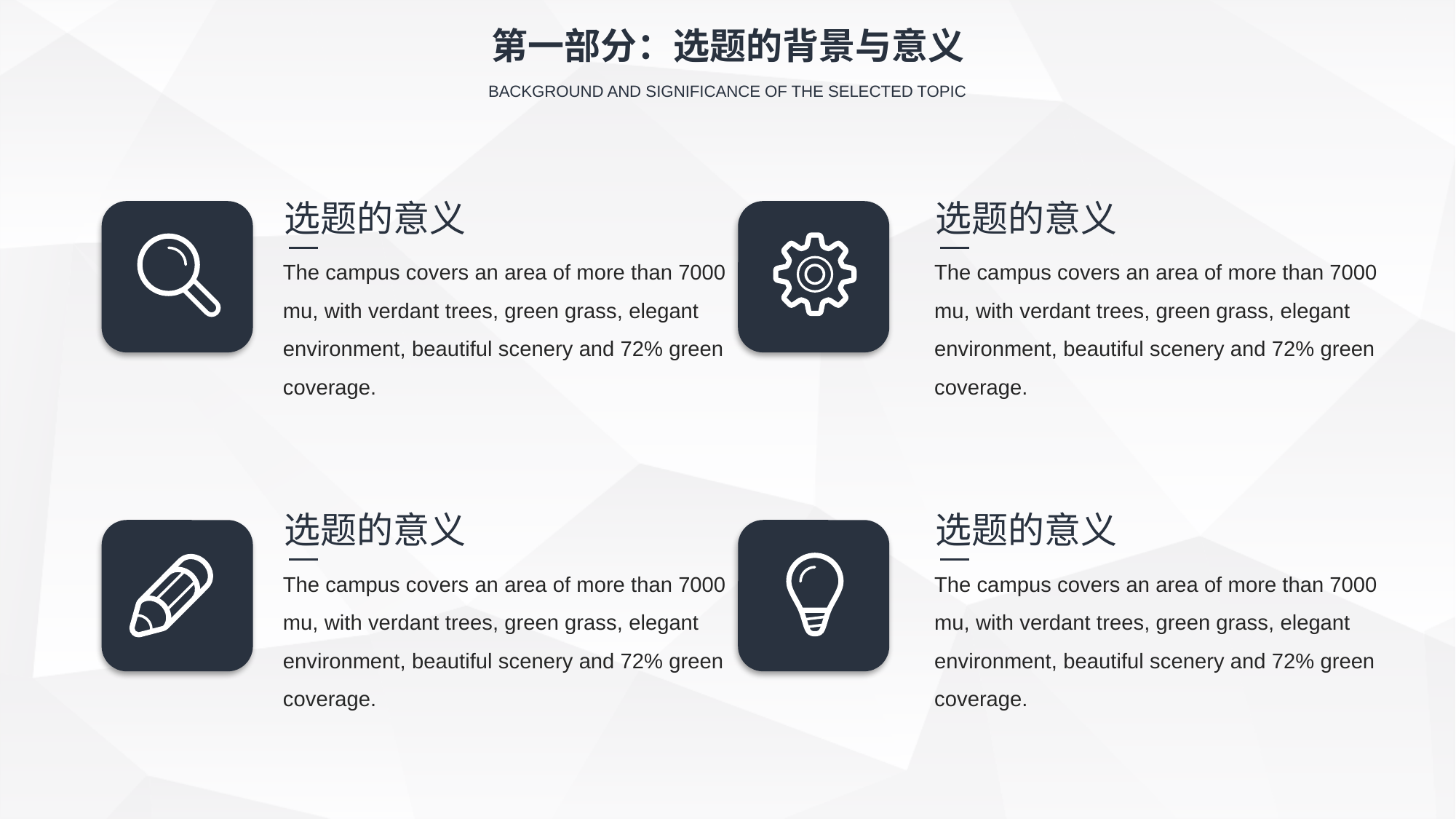

第一部分：选题的背景与意义
BACKGROUND AND SIGNIFICANCE OF THE SELECTED TOPIC
选题的意义
选题的意义

The campus covers an area of more than 7000 mu, with verdant trees, green grass, elegant environment, beautiful scenery and 72% green coverage.
The campus covers an area of more than 7000 mu, with verdant trees, green grass, elegant environment, beautiful scenery and 72% green coverage.
选题的意义
选题的意义

The campus covers an area of more than 7000 mu, with verdant trees, green grass, elegant environment, beautiful scenery and 72% green coverage.
The campus covers an area of more than 7000 mu, with verdant trees, green grass, elegant environment, beautiful scenery and 72% green coverage.